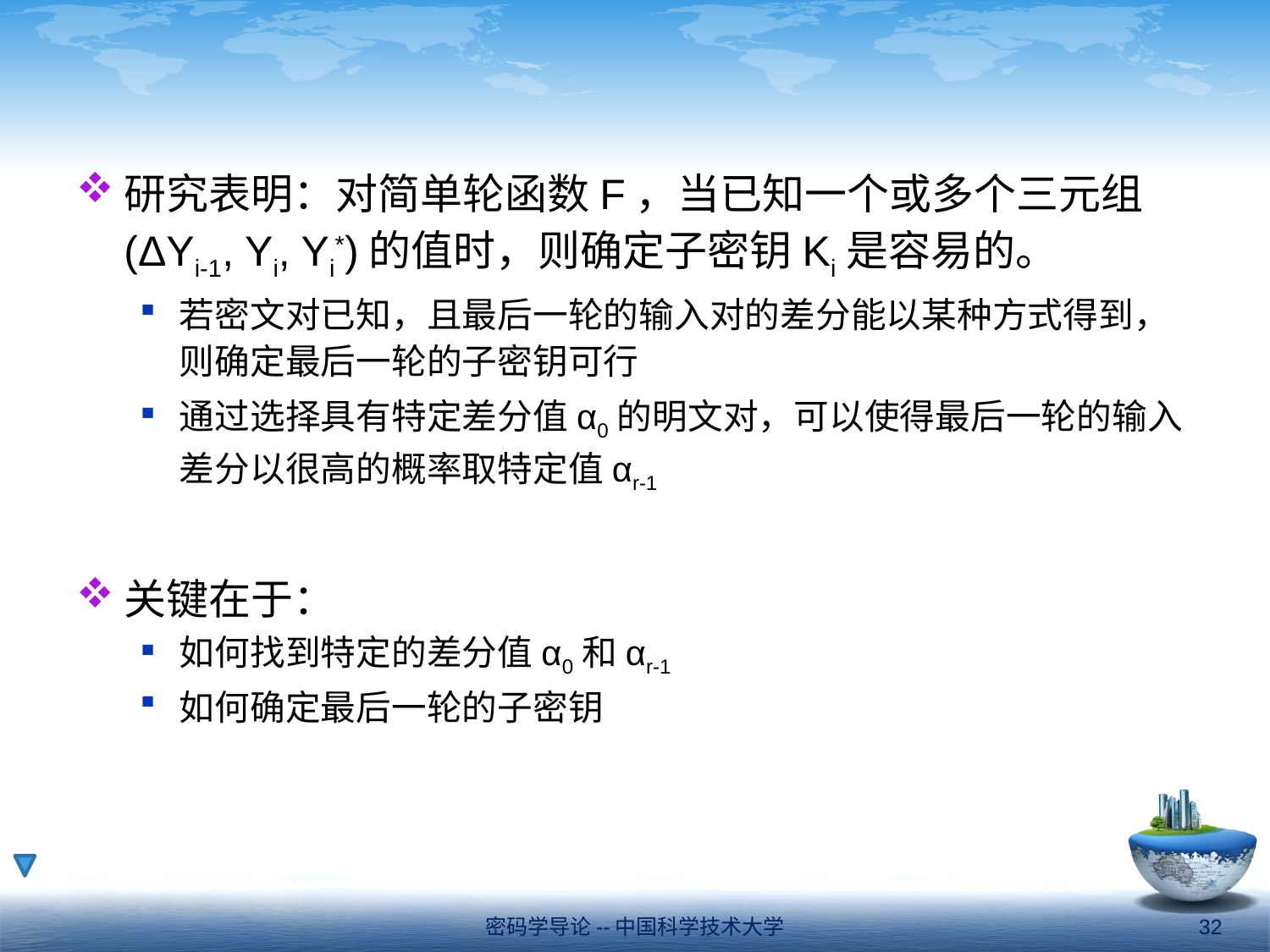

#
研究表明：对简单轮函数F，当已知一个或多个三元组(ΔYi-1, Yi, Yi*)的值时，则确定子密钥Ki是容易的。
若密文对已知，且最后一轮的输入对的差分能以某种方式得到，则确定最后一轮的子密钥可行
通过选择具有特定差分值α0的明文对，可以使得最后一轮的输入差分以很高的概率取特定值αr-1

关键在于：
如何找到特定的差分值α0和αr-1
如何确定最后一轮的子密钥

密码学导论--中国科学技术大学
32